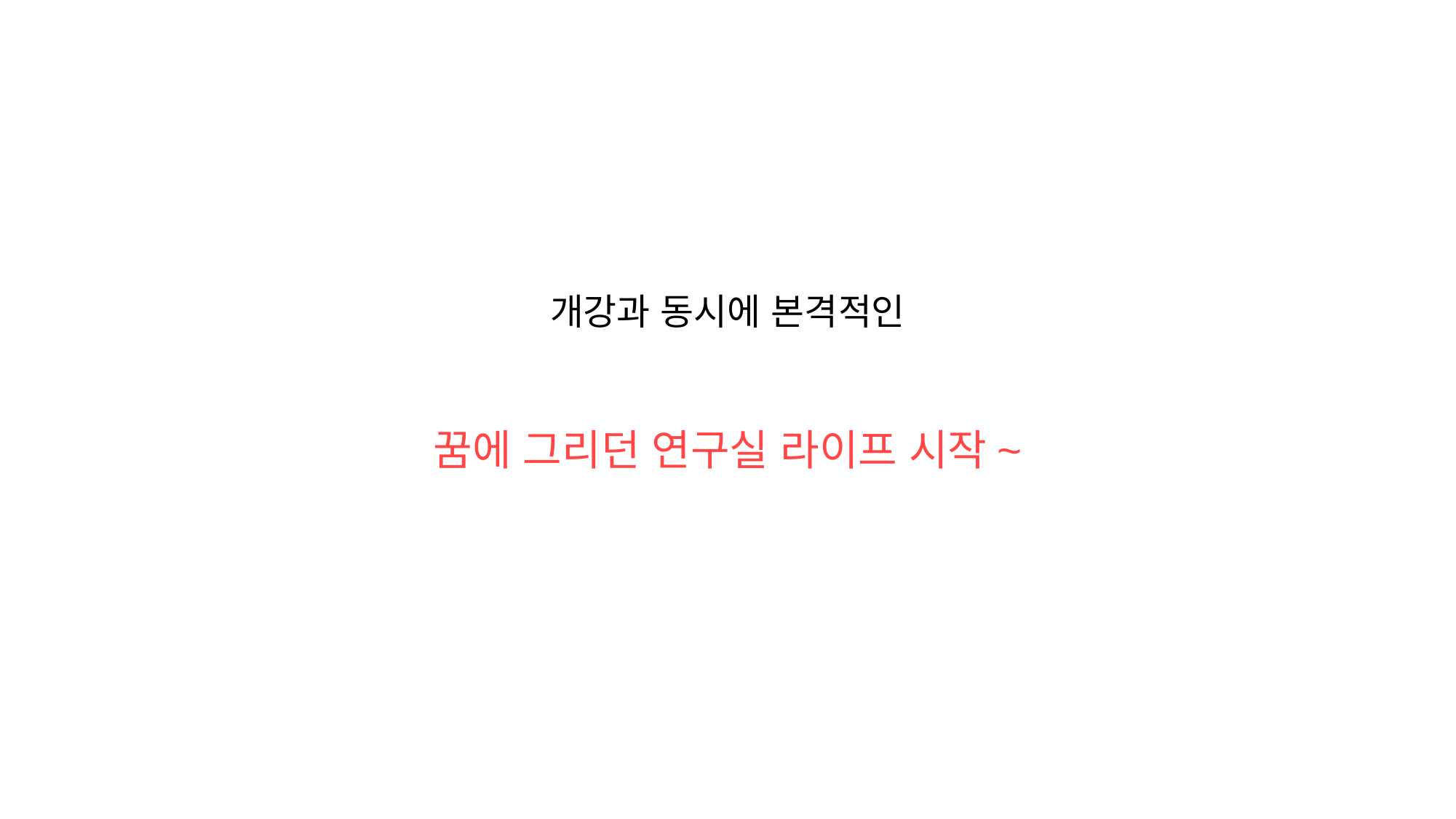

개강과 동시에 본격적인

꿈에 그리던 연구실 라이프 시작~